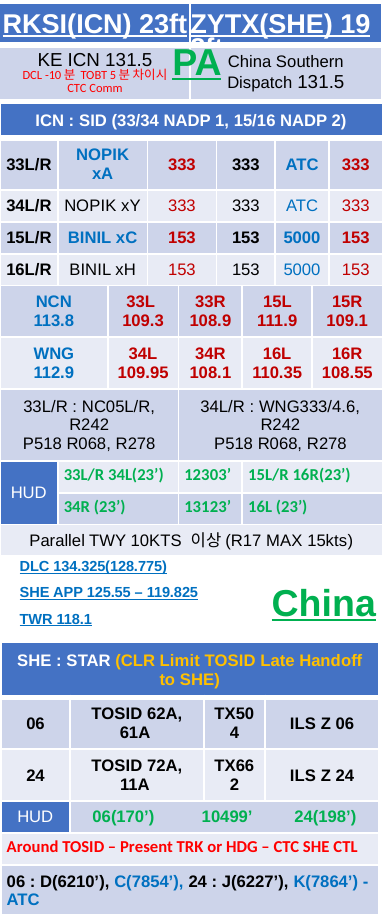

| RKSI(ICN) 23ft | ZYTX(SHE) 198ft |
| --- | --- |
| KE ICN 131.5 DCL -10분 TOBT 5분 차이시 CTC Comm | China Southern Dispatch 131.5 |
PA
| ICN : SID (33/34 NADP 1, 15/16 NADP 2) |  |  |  |  |  |  |  |  |  |
| --- | --- | --- | --- | --- | --- | --- | --- | --- | --- |
| 33L/R | NOPIK xA |  | 333 |  | 333 |  | ATC |  | 333 |
| 34L/R | NOPIK xY |  | 333 |  | 333 |  | ATC |  | 333 |
| 15L/R | BINIL xC |  | 153 |  | 153 |  | 5000 |  | 153 |
| 16L/R | BINIL xH |  | 153 |  | 153 |  | 5000 |  | 153 |
| NCN 113.8 |  | 33L 109.3 |  | 33R 108.9 |  | 15L 111.9 |  | 15R 109.1 |  |
| WNG 112.9 |  | 34L 109.95 |  | 34R 108.1 |  | 16L 110.35 |  | 16R 108.55 |  |
| 33L/R : NC05L/R, R242 P518 R068, R278 |  |  |  | 34L/R : WNG333/4.6, R242 P518 R068, R278 |  |  |  |  |  |
| HUD | 33L/R 34L(23’) |  |  | 12303’ |  | 15L/R 16R(23’) |  |  |  |
|  | 34R (23’) |  |  | 13123’ |  | 16L (23’) |  |  |  |
| Parallel TWY 10KTS 이상(R17 MAX 15kts) |  |  |  |  |  |  |  |  |  |
DEP 125.15 – TGU 132.8 – DLC 132.95 – 135.65
DLC 134.325(128.775)
SHE APP 125.55 – 119.825
TWR 118.1
China
| SHE : STAR (CLR Limit TOSID Late Handoff to SHE) |  |  |  |
| --- | --- | --- | --- |
| 06 | TOSID 62A, 61A | TX504 | ILS Z 06 |
| 24 | TOSID 72A, 11A | TX662 | ILS Z 24 |
| HUD | 06(170’) 10499’ 24(198’) |  |  |
| Around TOSID – Present TRK or HDG – CTC SHE CTL |  |  |  |
| 06 : D(6210’), C(7854’), 24 : J(6227’), K(7864’) - ATC |  |  |  |
| 06 : HP06(03), 24 : HP06(03) Follow Me Car Normally Remain Parking Brake SET!! APU off Procedure (GND Air Cond’ & GPU) |  |  |  |